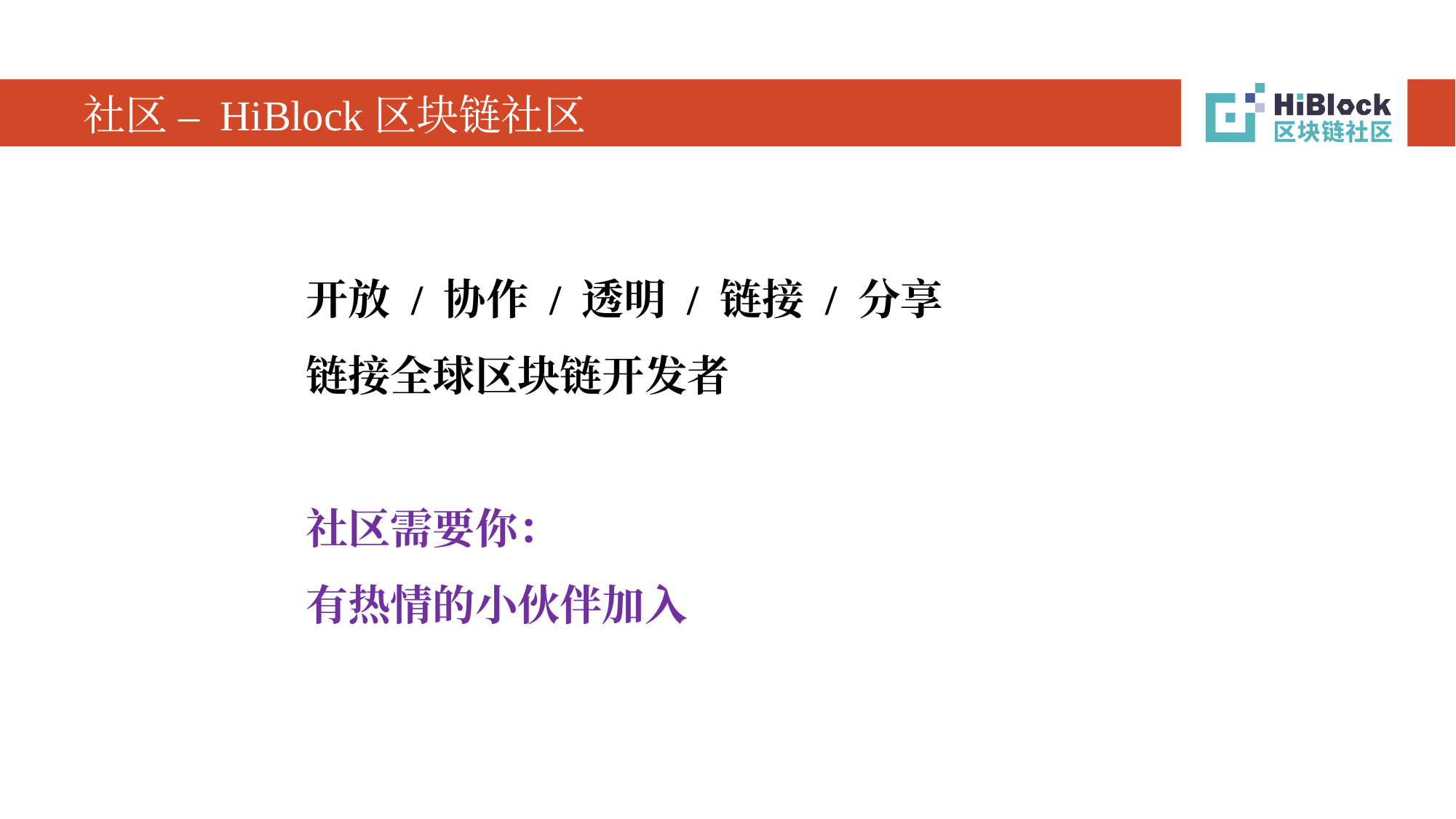

# 社区 – HiBlock区块链社区
开放 / 协作 / 透明 / 链接 / 分享
链接全球区块链开发者

社区需要你：
有热情的小伙伴加入